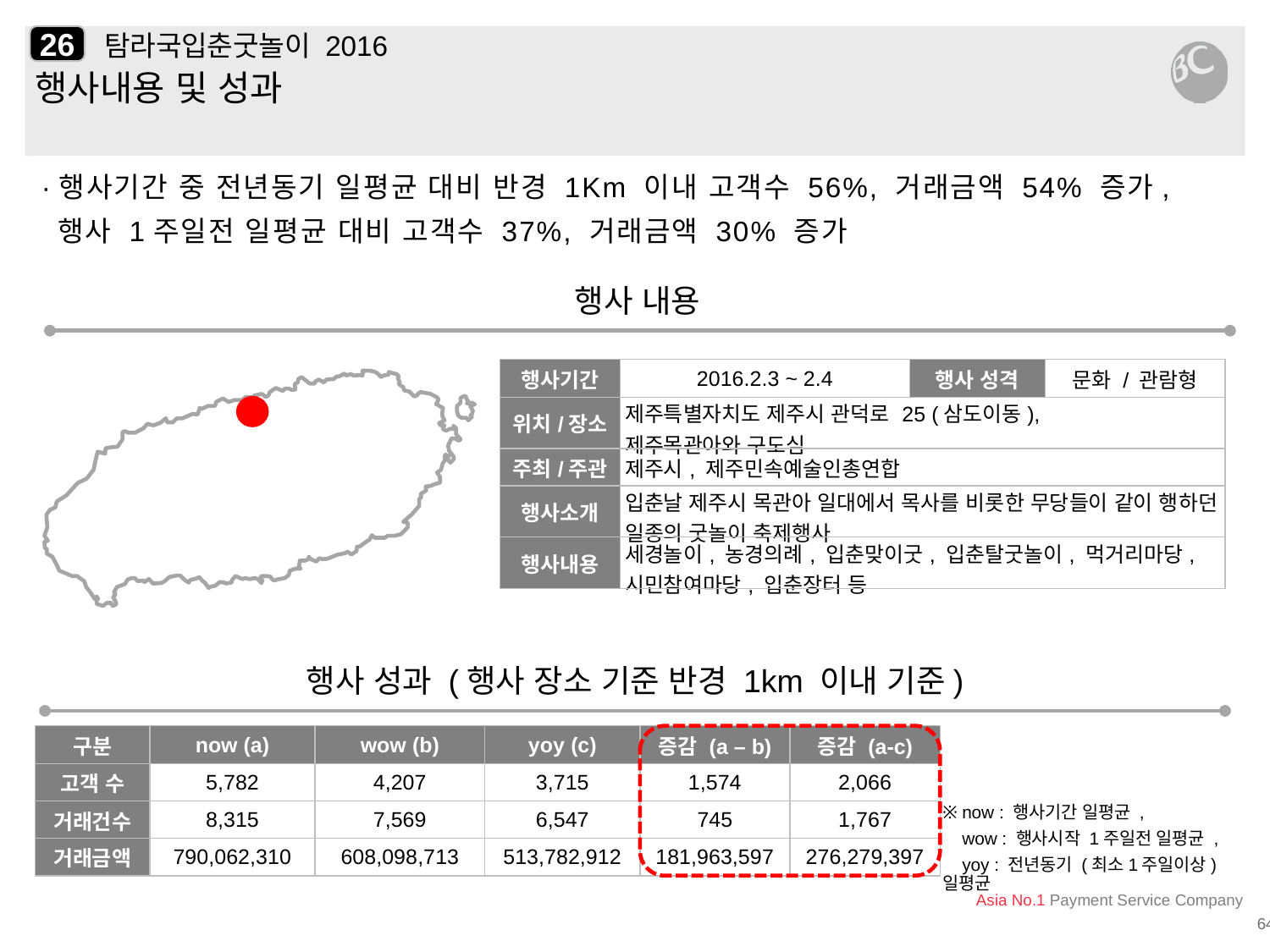

26
# 탐라국입춘굿놀이 2016
행사내용 및 성과
·행사기간 중 전년동기 일평균 대비 반경 1Km 이내 고객수 56%, 거래금액 54% 증가,
 행사 1주일전 일평균 대비 고객수 37%, 거래금액 30% 증가
행사 내용
| 행사기간 | 2016.2.3 ~ 2.4 | 행사 성격 | 문화 / 관람형 |
| --- | --- | --- | --- |
| 위치/장소 | 제주특별자치도 제주시 관덕로 25 (삼도이동), 제주목관아와 구도심 |  |  |
| 주최/주관 | 제주시, 제주민속예술인총연합 |  |  |
| 행사소개 | 입춘날 제주시 목관아 일대에서 목사를 비롯한 무당들이 같이 행하던 일종의 굿놀이 축제행사 |  |  |
| 행사내용 | 세경놀이, 농경의례, 입춘맞이굿, 입춘탈굿놀이, 먹거리마당, 시민참여마당, 입춘장터 등 |  |  |

행사 성과 (행사 장소 기준 반경 1km 이내 기준)
| 구분 | now (a) | wow (b) | yoy (c) | 증감 (a – b) | 증감 (a-c) |
| --- | --- | --- | --- | --- | --- |
| 고객 수 | 5,782 | 4,207 | 3,715 | 1,574 | 2,066 |
| 거래건수 | 8,315 | 7,569 | 6,547 | 745 | 1,767 |
| 거래금액 | 790,062,310 | 608,098,713 | 513,782,912 | 181,963,597 | 276,279,397 |

※ now : 행사기간 일평균 ,
    wow : 행사시작 1주일전 일평균 ,
    yoy : 전년동기 (최소1주일이상) 일평균